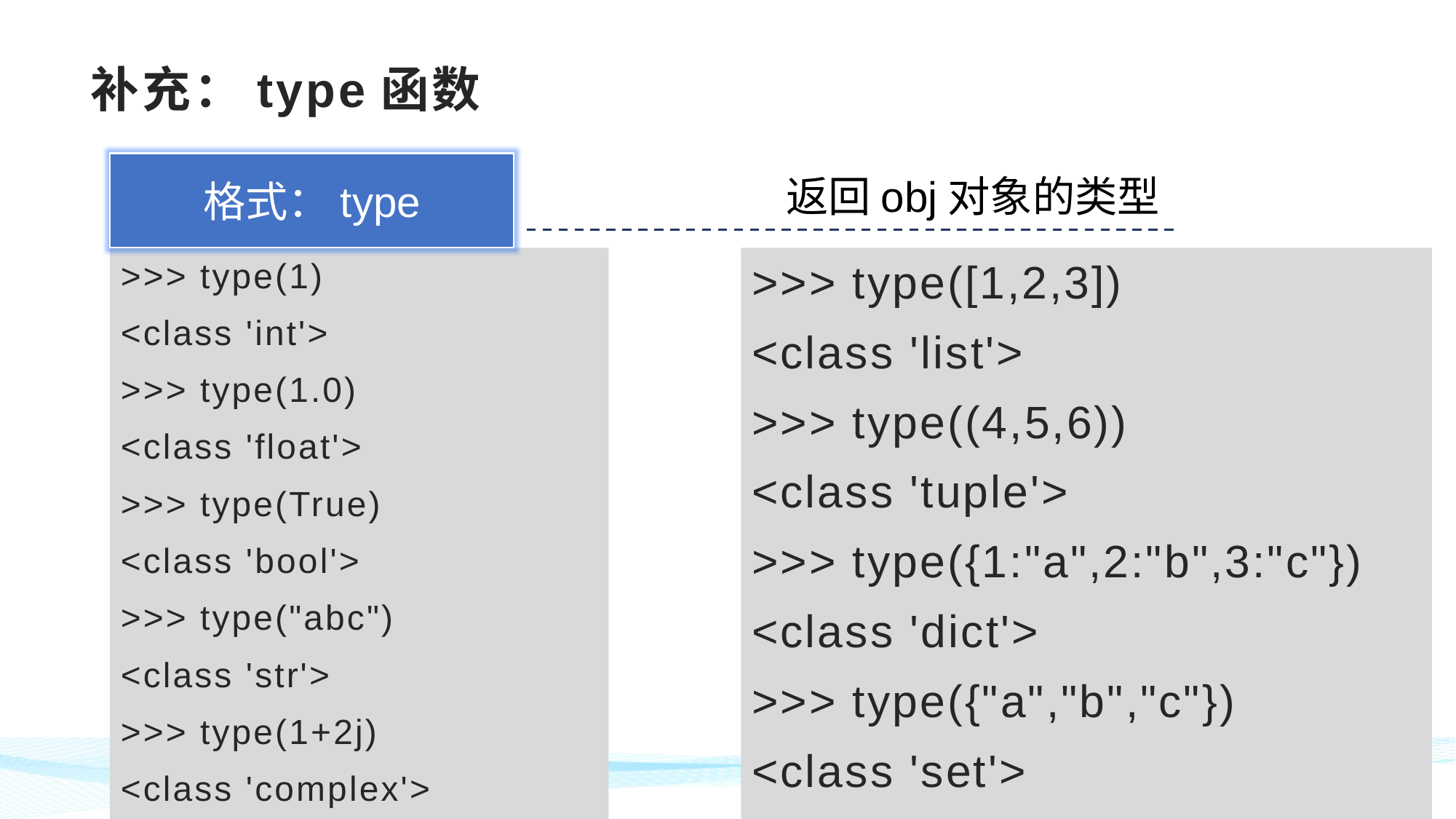

# 补充：type函数
格式：type
返回obj对象的类型

>>> type(1)
<class 'int'>
>>> type(1.0)
<class 'float'>
>>> type(True)
<class 'bool'>
>>> type("abc")
<class 'str'>
>>> type(1+2j)
<class 'complex'>
>>> type([1,2,3])
<class 'list'>
>>> type((4,5,6))
<class 'tuple'>
>>> type({1:"a",2:"b",3:"c"})
<class 'dict'>
>>> type({"a","b","c"})
<class 'set'>